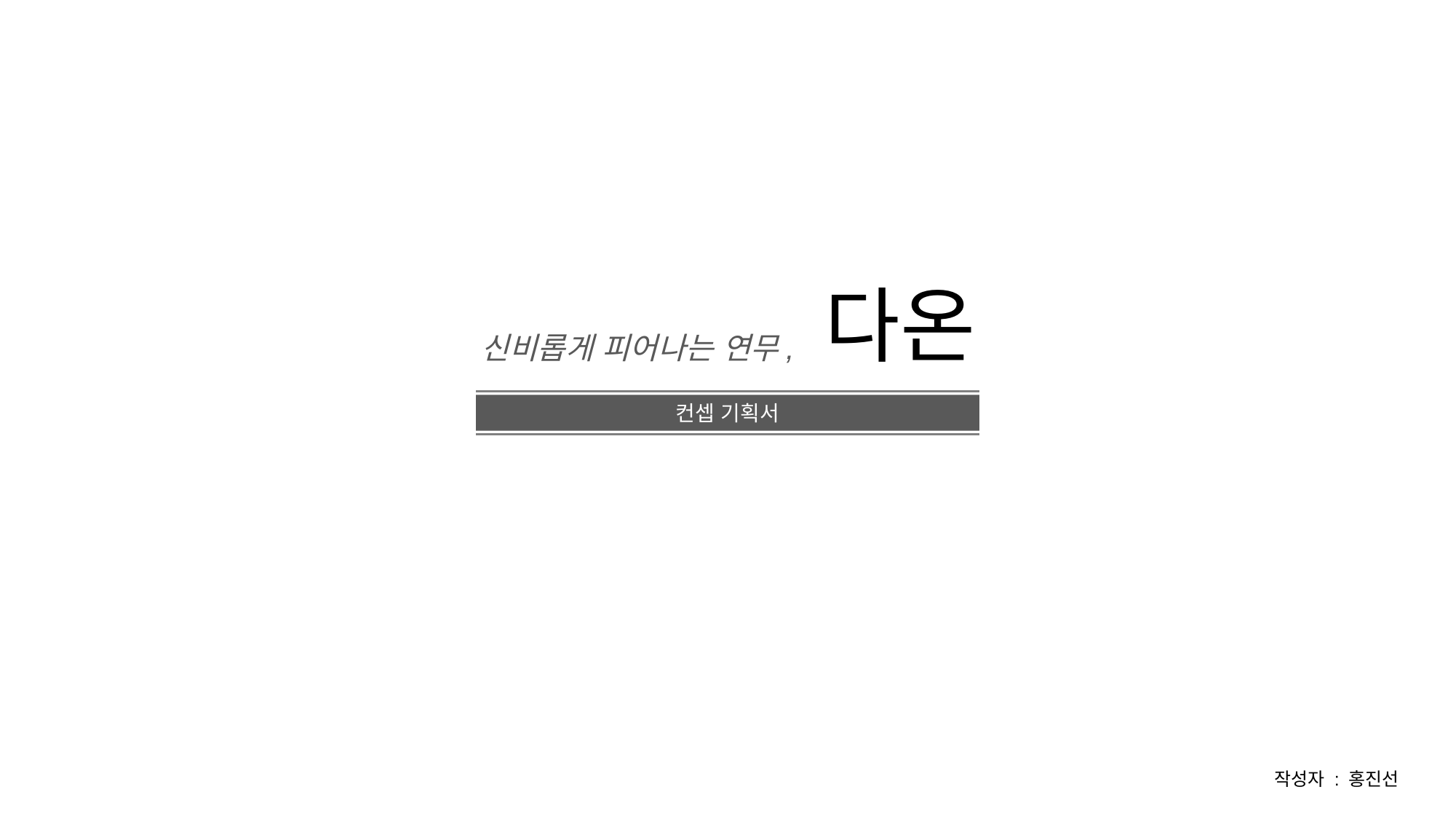

다온
신비롭게 피어나는 연무,

컨셉 기획서
작성자 : 홍진선